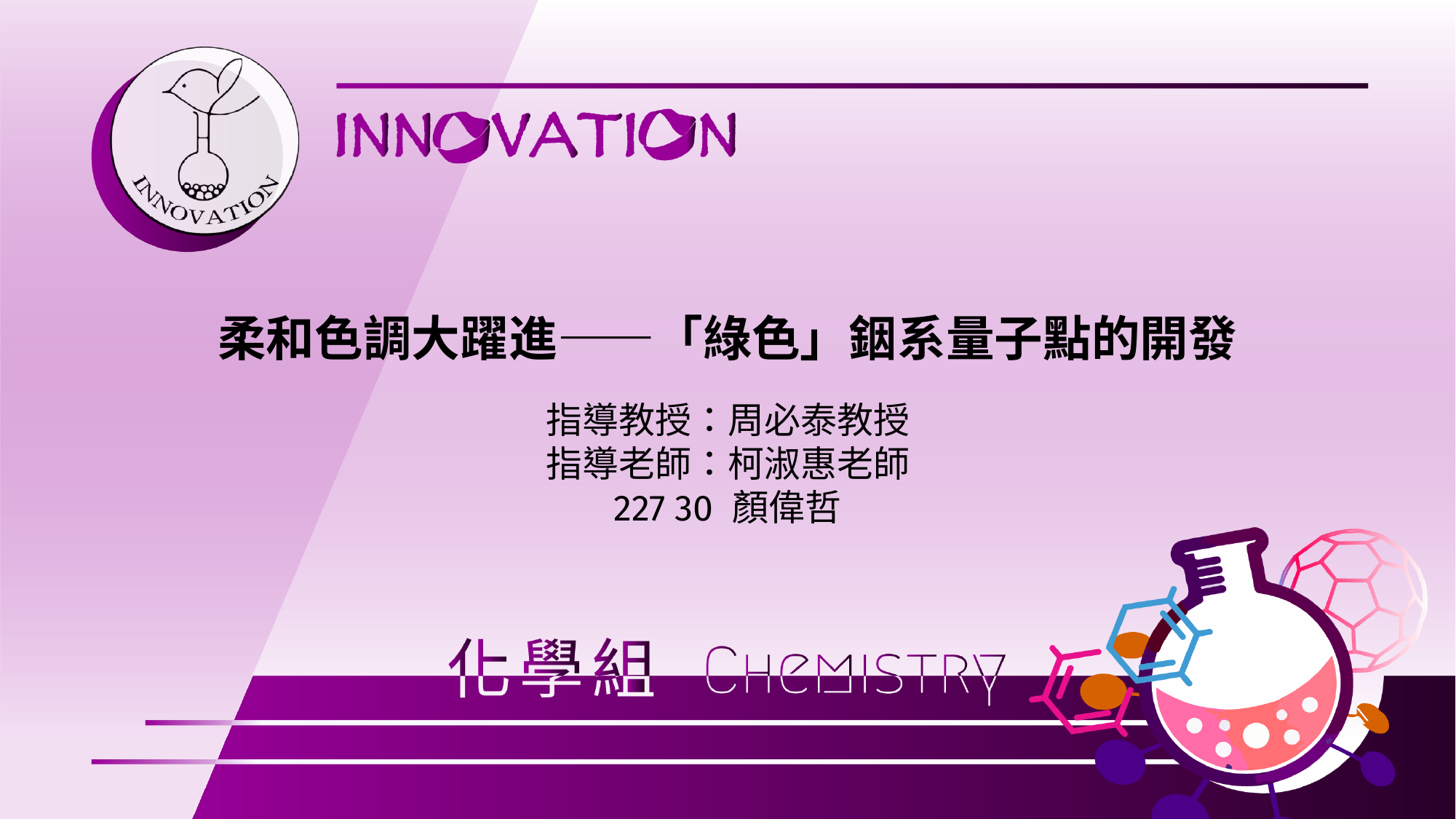

柔和色調大躍進——「綠色」銦系量子點的開發
指導教授：周必泰教授
指導老師：柯淑惠老師
227 30 顏偉哲